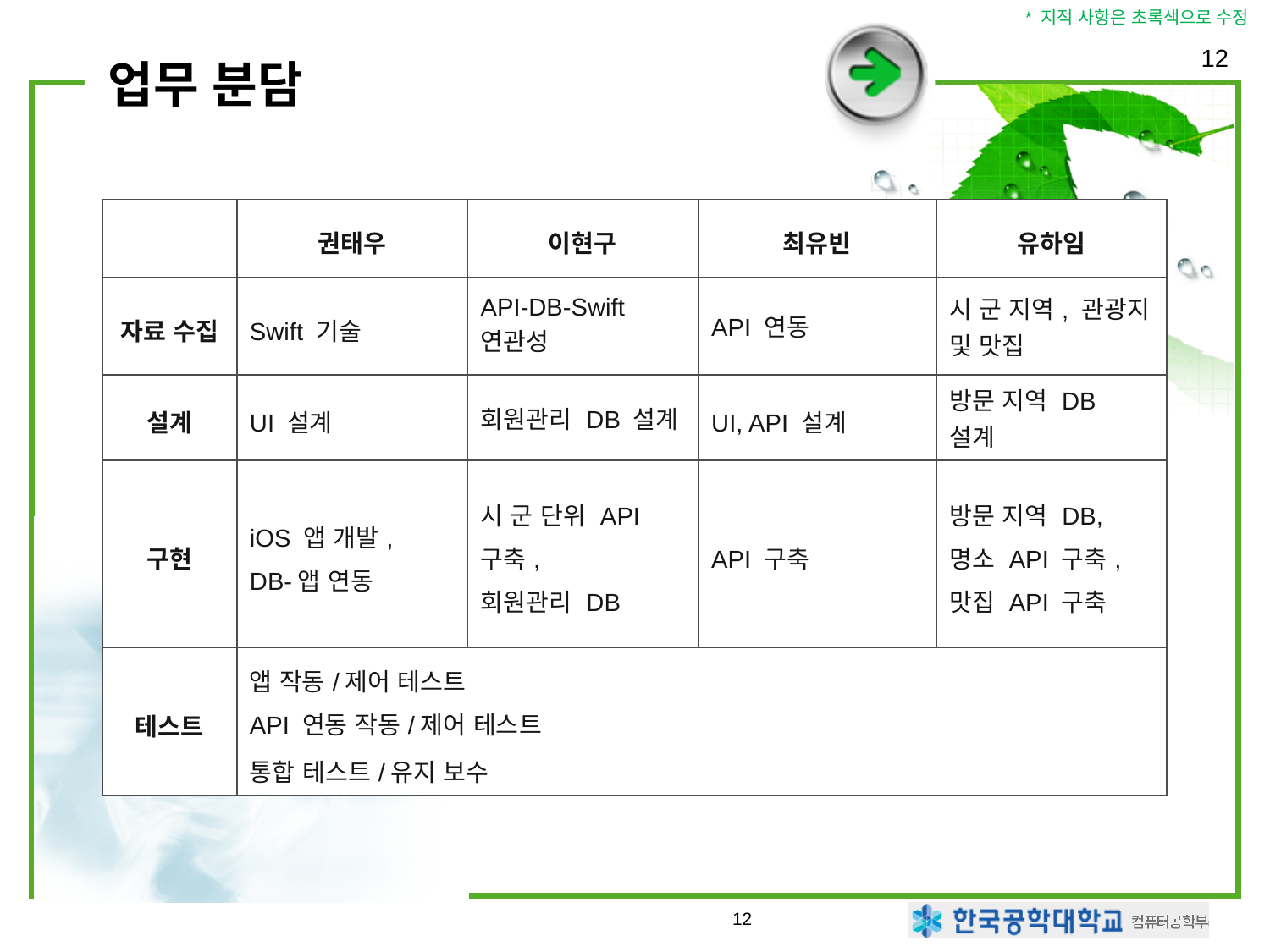

* 지적 사항은 초록색으로 수정
12
# 업무 분담
|  | 권태우 | 이현구 | 최유빈 | 유하임 |
| --- | --- | --- | --- | --- |
| 자료 수집 | Swift 기술 | API-DB-Swift 연관성 | API 연동 | 시 군 지역, 관광지 및 맛집 |
| 설계 | UI 설계 | 회원관리 DB 설계 | UI, API 설계 | 방문 지역 DB 설계 |
| 구현 | iOS 앱 개발, DB-앱 연동 | 시 군 단위 API 구축, 회원관리 DB | API 구축 | 방문 지역 DB, 명소 API 구축, 맛집 API 구축 |
| 테스트 | 앱 작동/제어 테스트 API 연동 작동/제어 테스트 통합 테스트/유지 보수 |  |  |  |